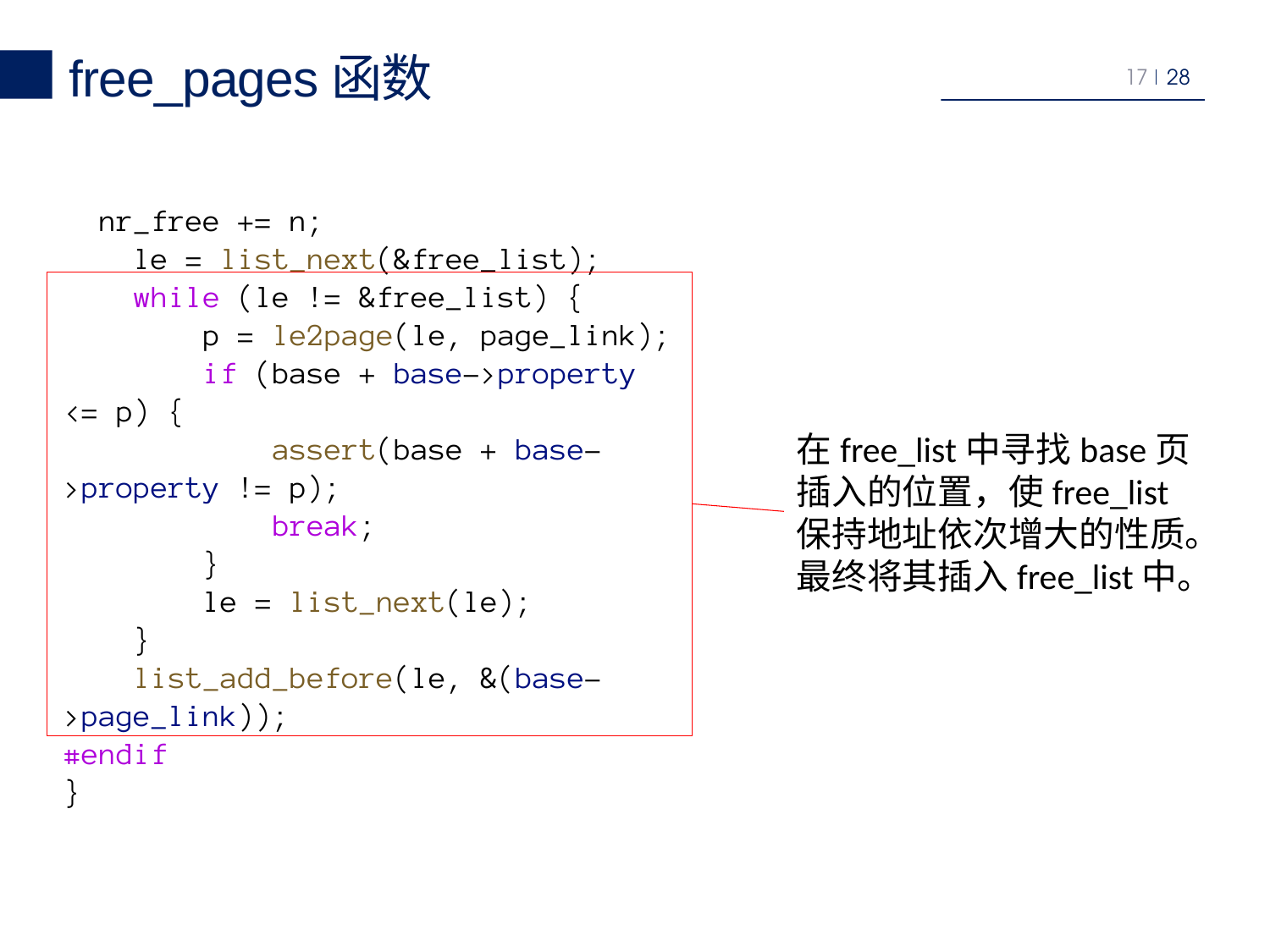

free_pages函数

17
  nr_free += n;
    le = list_next(&free_list);
    while (le != &free_list) {
        p = le2page(le, page_link);
        if (base + base->property <= p) {
            assert(base + base->property != p);
            break;
        }
        le = list_next(le);
    }
    list_add_before(le, &(base->page_link));
#endif
}

在free_list中寻找base页插入的位置，使free_list保持地址依次增大的性质。
最终将其插入free_list中。